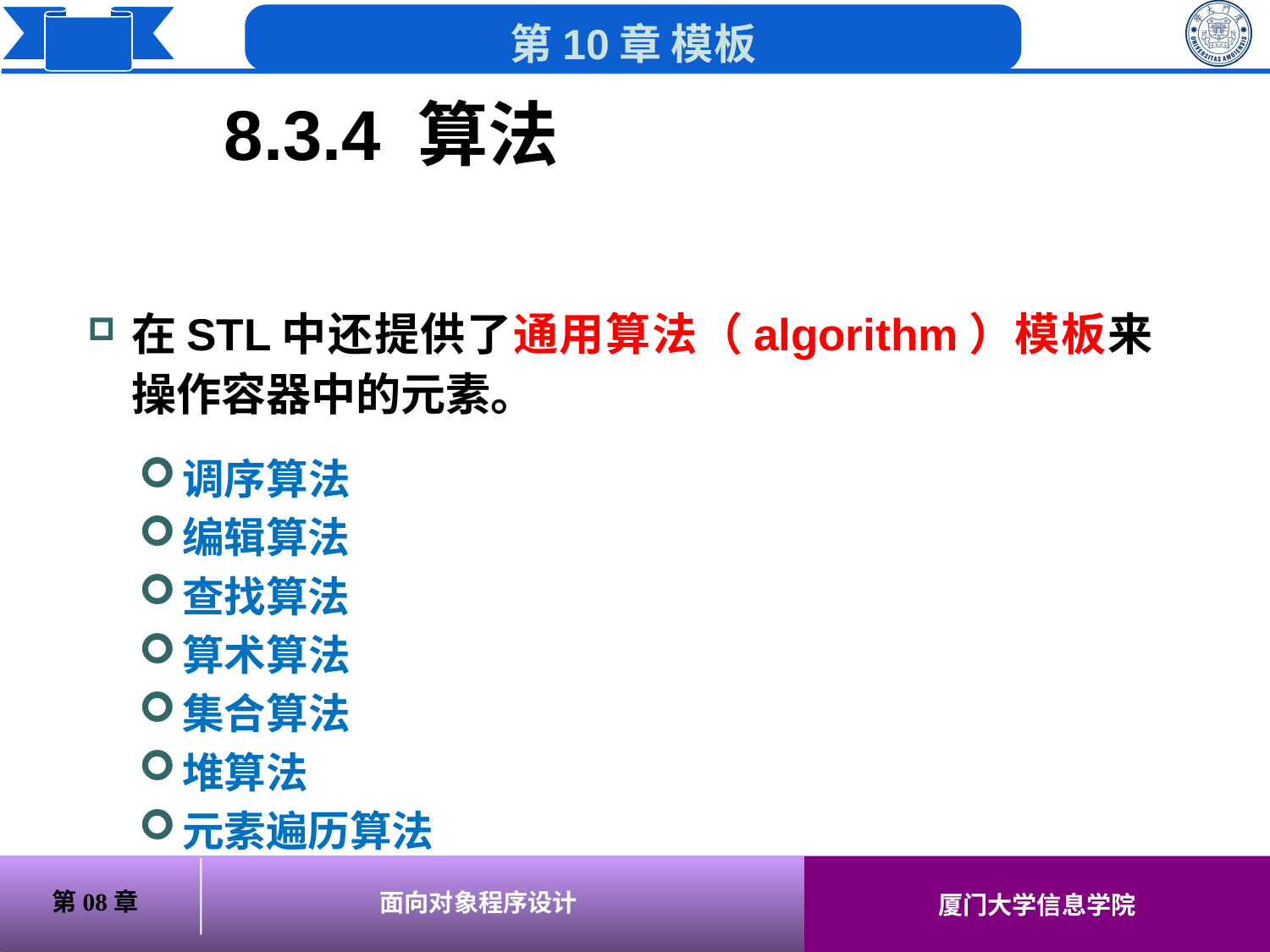

# 8.3.4 算法
在STL中还提供了通用算法（algorithm）模板来操作容器中的元素。

调序算法
编辑算法
查找算法
算术算法
集合算法
堆算法
元素遍历算法
58